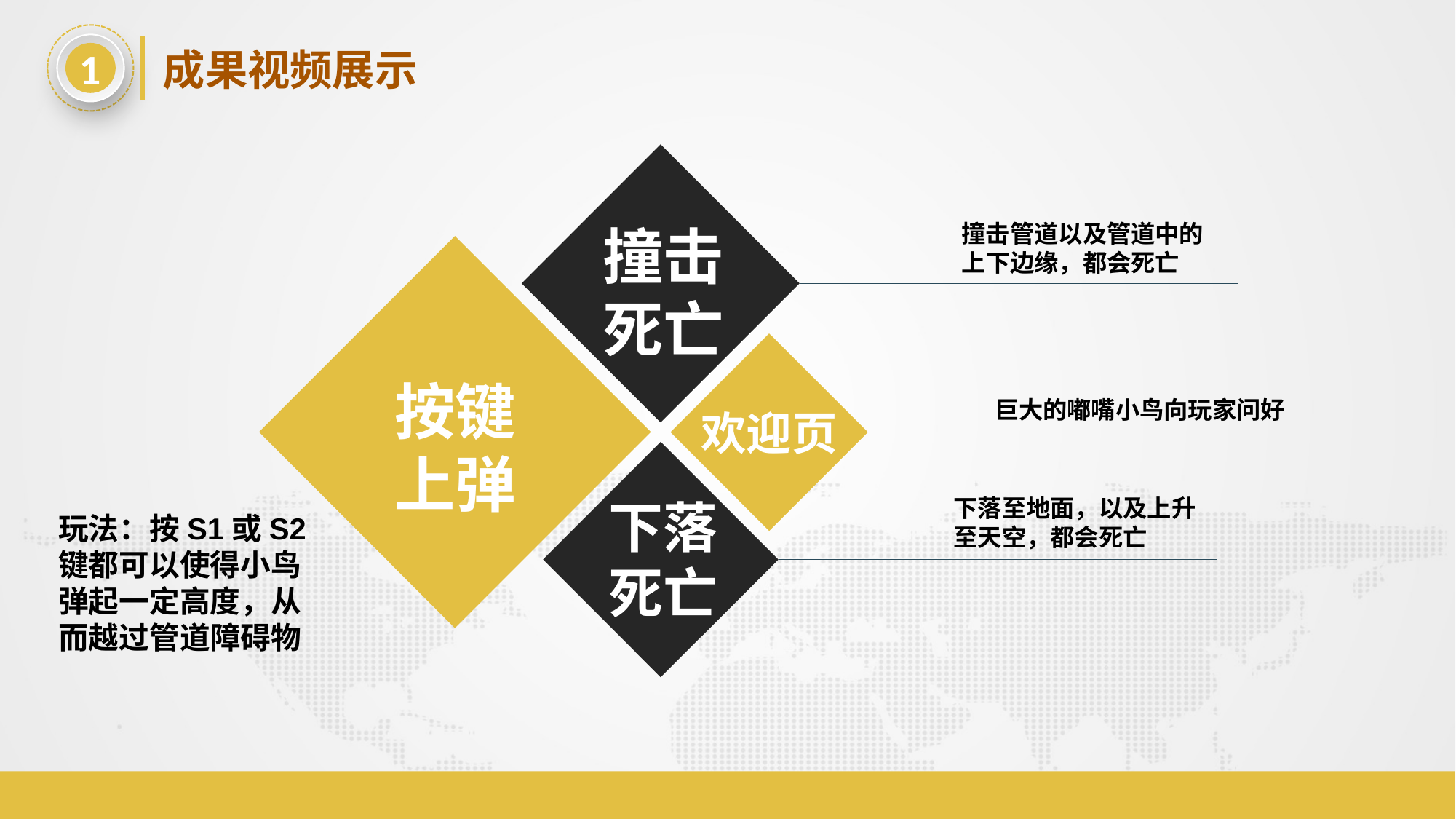

1

成果视频展示

撞击死亡
撞击管道以及管道中的上下边缘，都会死亡

按键上弹
巨大的嘟嘴小鸟向玩家问好
欢迎页

下落
死亡
下落至地面，以及上升至天空，都会死亡
玩法：按S1或S2键都可以使得小鸟弹起一定高度，从而越过管道障碍物